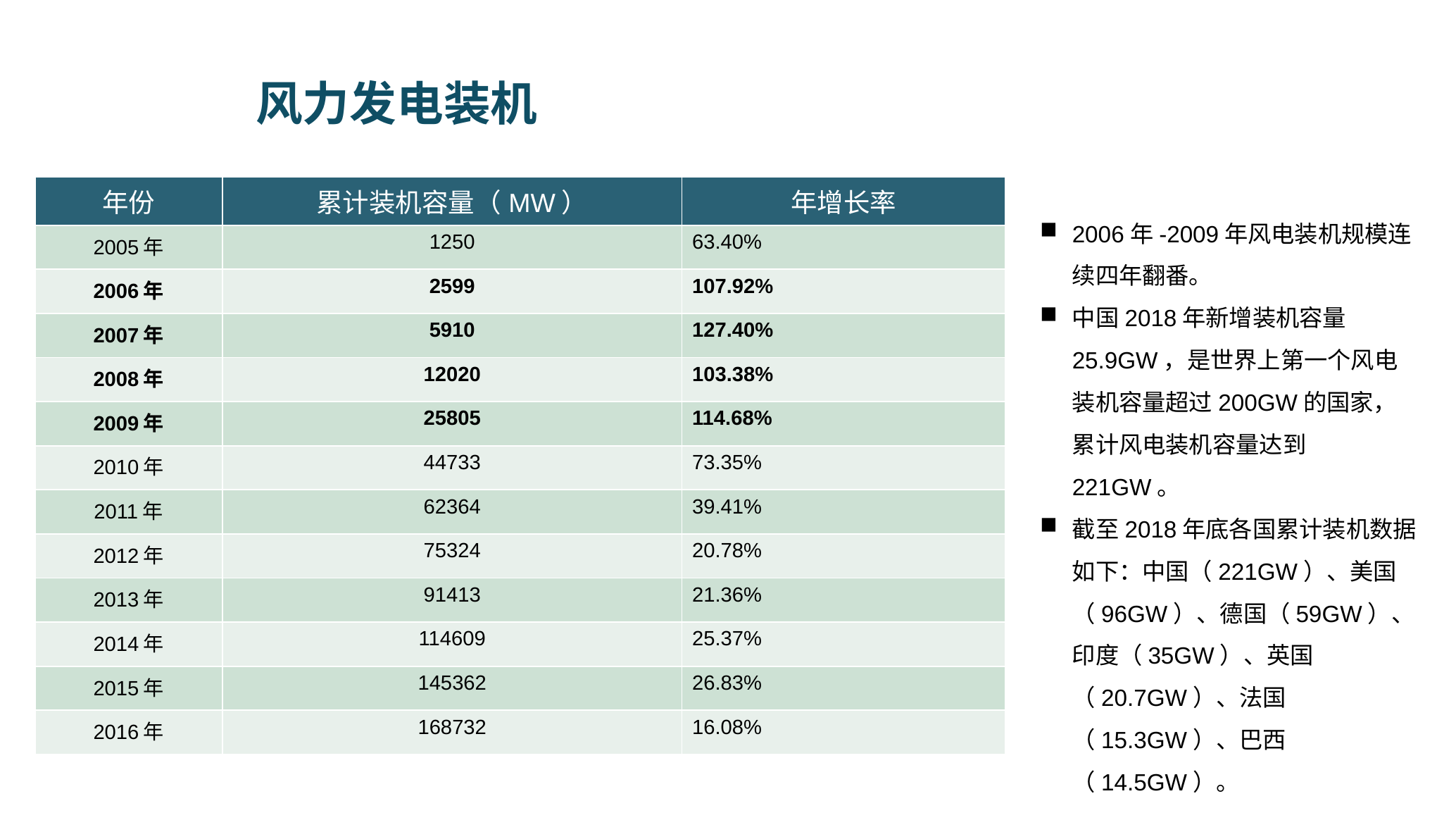

风力发电装机
| 年份 | 累计装机容量（MW） | 年增长率 |
| --- | --- | --- |
| 2005年 | 1250 | 63.40% |
| 2006年 | 2599 | 107.92% |
| 2007年 | 5910 | 127.40% |
| 2008年 | 12020 | 103.38% |
| 2009年 | 25805 | 114.68% |
| 2010年 | 44733 | 73.35% |
| 2011年 | 62364 | 39.41% |
| 2012年 | 75324 | 20.78% |
| 2013年 | 91413 | 21.36% |
| 2014年 | 114609 | 25.37% |
| 2015年 | 145362 | 26.83% |
| 2016年 | 168732 | 16.08% |
2006年-2009年风电装机规模连续四年翻番。
中国2018年新增装机容量25.9GW，是世界上第一个风电装机容量超过200GW的国家，累计风电装机容量达到221GW。
截至2018年底各国累计装机数据如下：中国（221GW）、美国（96GW）、德国（59GW）、印度（35GW）、英国（20.7GW）、法国（15.3GW）、巴西（14.5GW）。